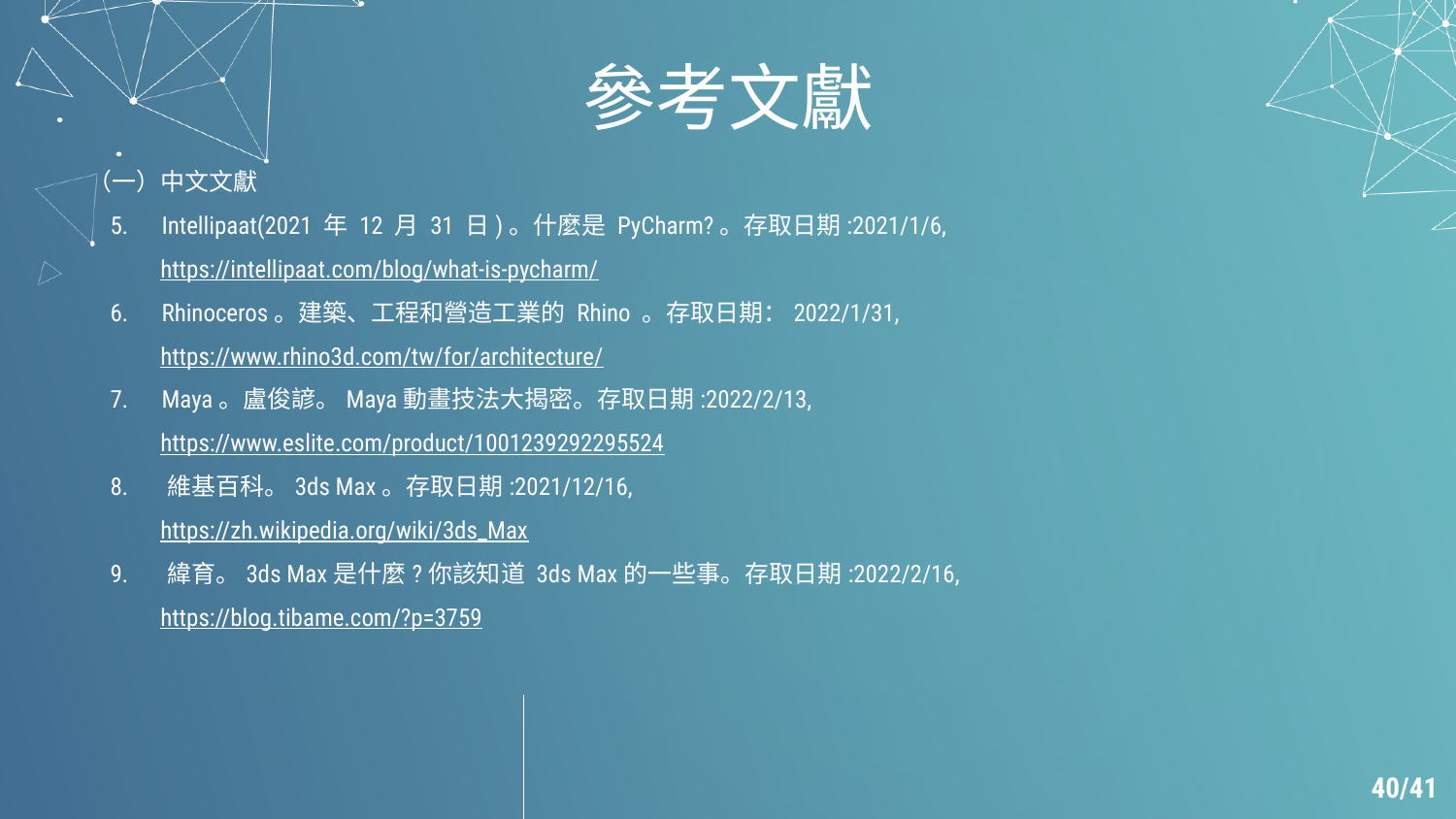

# 參考文獻
（一）中文文獻
    5.      Intellipaat(2021 年 12 月 31 日)。什麼是 PyCharm?。存取日期:2021/1/6,
https://intellipaat.com/blog/what-is-pycharm/
    6.      Rhinoceros。建築、工程和營造工業的 Rhino 。存取日期：2022/1/31,
https://www.rhino3d.com/tw/for/architecture/
    7.      Maya。盧俊諺。Maya動畫技法大揭密。存取日期:2022/2/13,
https://www.eslite.com/product/1001239292295524
    8.      維基百科。3ds Max。存取日期:2021/12/16,
https://zh.wikipedia.org/wiki/3ds_Max
    9.      緯育。3ds Max是什麼?你該知道 3ds Max的一些事。存取日期:2022/2/16,
https://blog.tibame.com/?p=3759
40/41